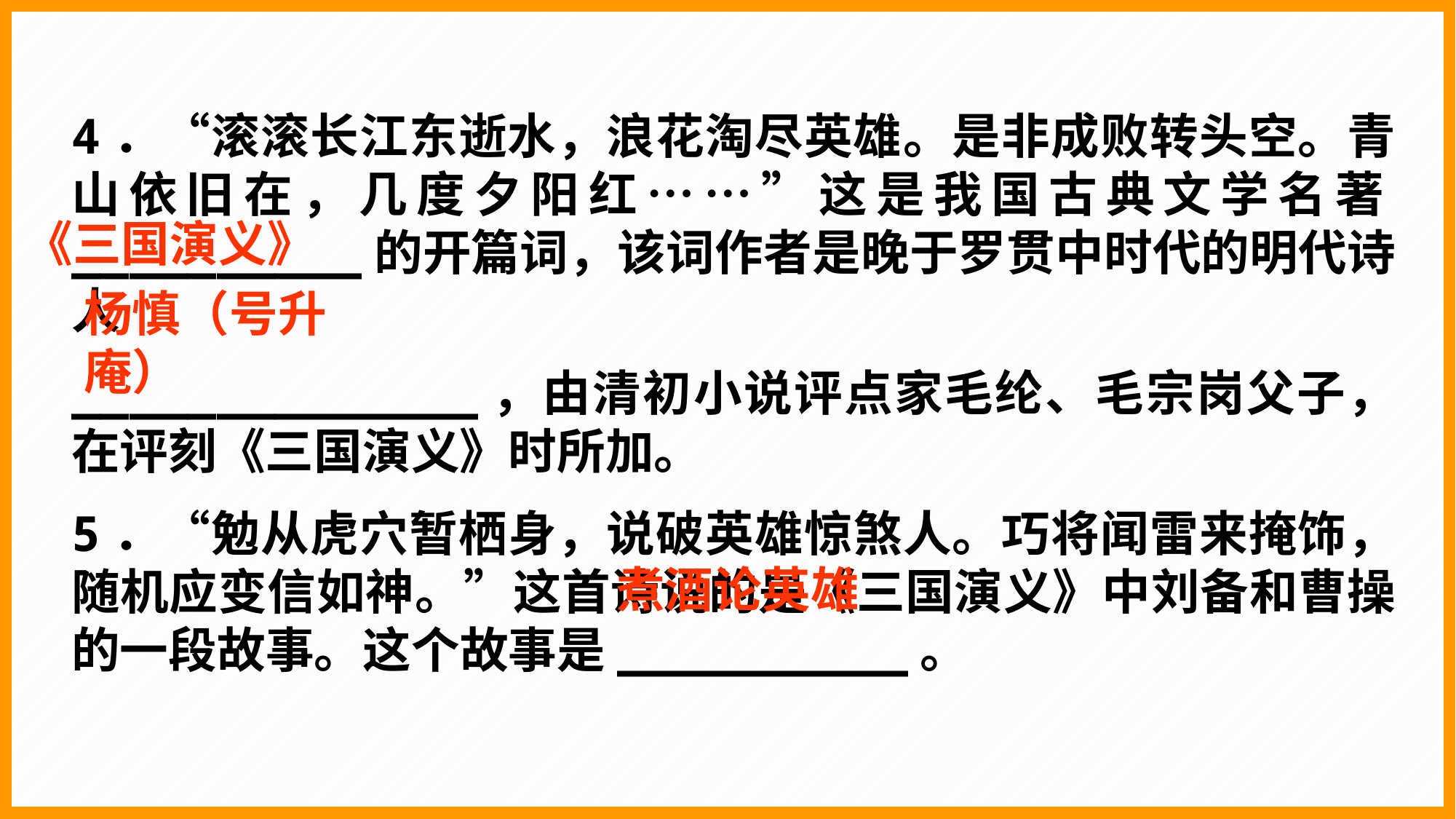

4．“滚滚长江东逝水，浪花淘尽英雄。是非成败转头空。青山依旧在，几度夕阳红……”这是我国古典文学名著__________的开篇词，该词作者是晚于罗贯中时代的明代诗人
______________，由清初小说评点家毛纶、毛宗岗父子，在评刻《三国演义》时所加。
5．“勉从虎穴暂栖身，说破英雄惊煞人。巧将闻雷来掩饰，随机应变信如神。”这首诗说的是《三国演义》中刘备和曹操的一段故事。这个故事是__________。
《三国演义》
杨慎（号升庵）
煮酒论英雄